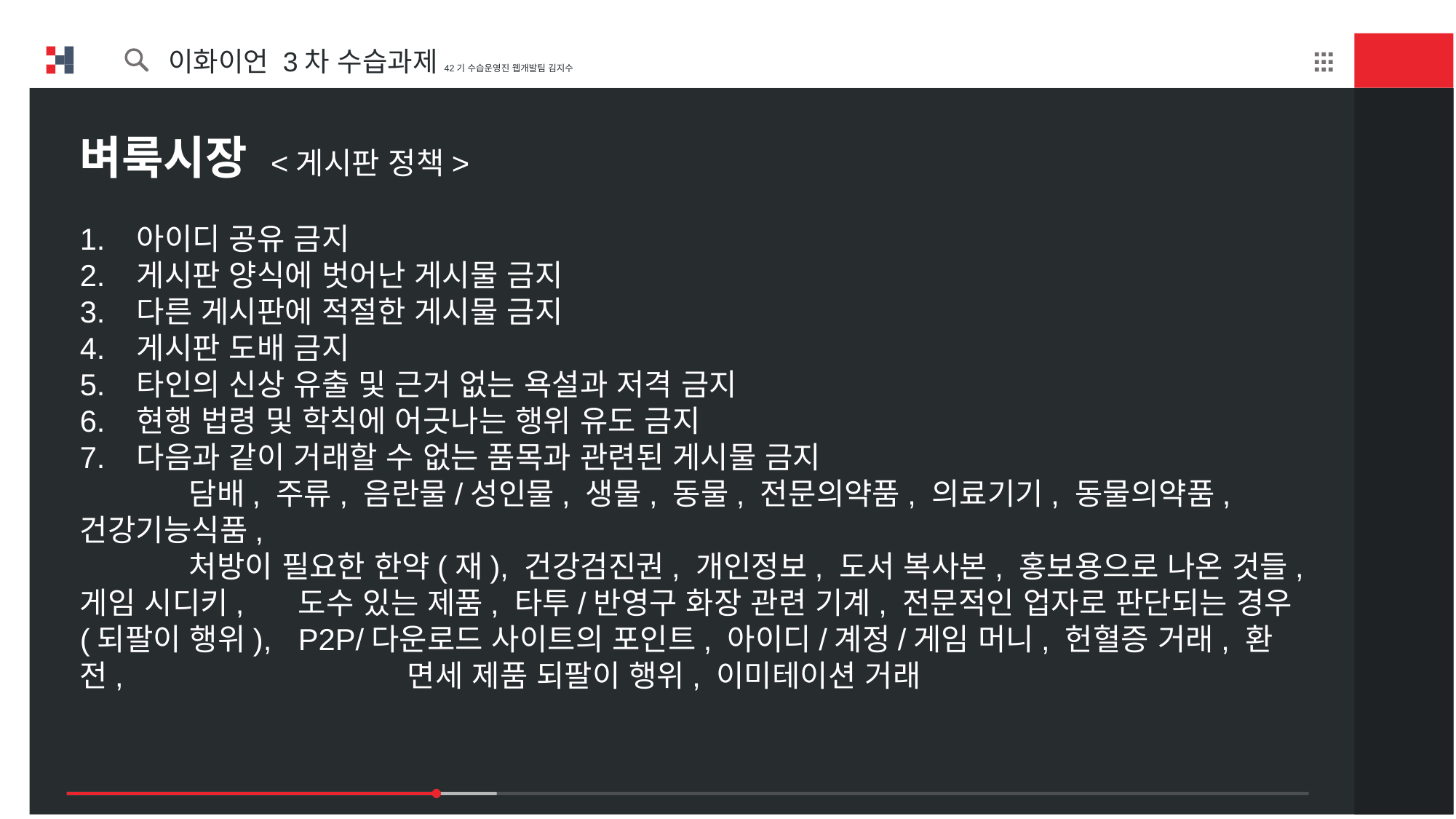

이화이언 3차 수습과제42기 수습운영진 웹개발팀 김지수

벼룩시장 <게시판 정책>

 아이디 공유 금지
 게시판 양식에 벗어난 게시물 금지
 다른 게시판에 적절한 게시물 금지
 게시판 도배 금지
 타인의 신상 유출 및 근거 없는 욕설과 저격 금지
 현행 법령 및 학칙에 어긋나는 행위 유도 금지
 다음과 같이 거래할 수 없는 품목과 관련된 게시물 금지
	담배, 주류, 음란물/성인물, 생물, 동물, 전문의약품, 의료기기, 동물의약품, 건강기능식품,
	처방이 필요한 한약(재), 건강검진권, 개인정보, 도서 복사본, 홍보용으로 나온 것들, 게임 시디키, 	도수 있는 제품, 타투/반영구 화장 관련 기계, 전문적인 업자로 판단되는 경우(되팔이 행위), 	P2P/다운로드 사이트의 포인트, 아이디/계정/게임 머니, 헌혈증 거래, 환전, 			면세 제품 되팔이 행위, 이미테이션 거래